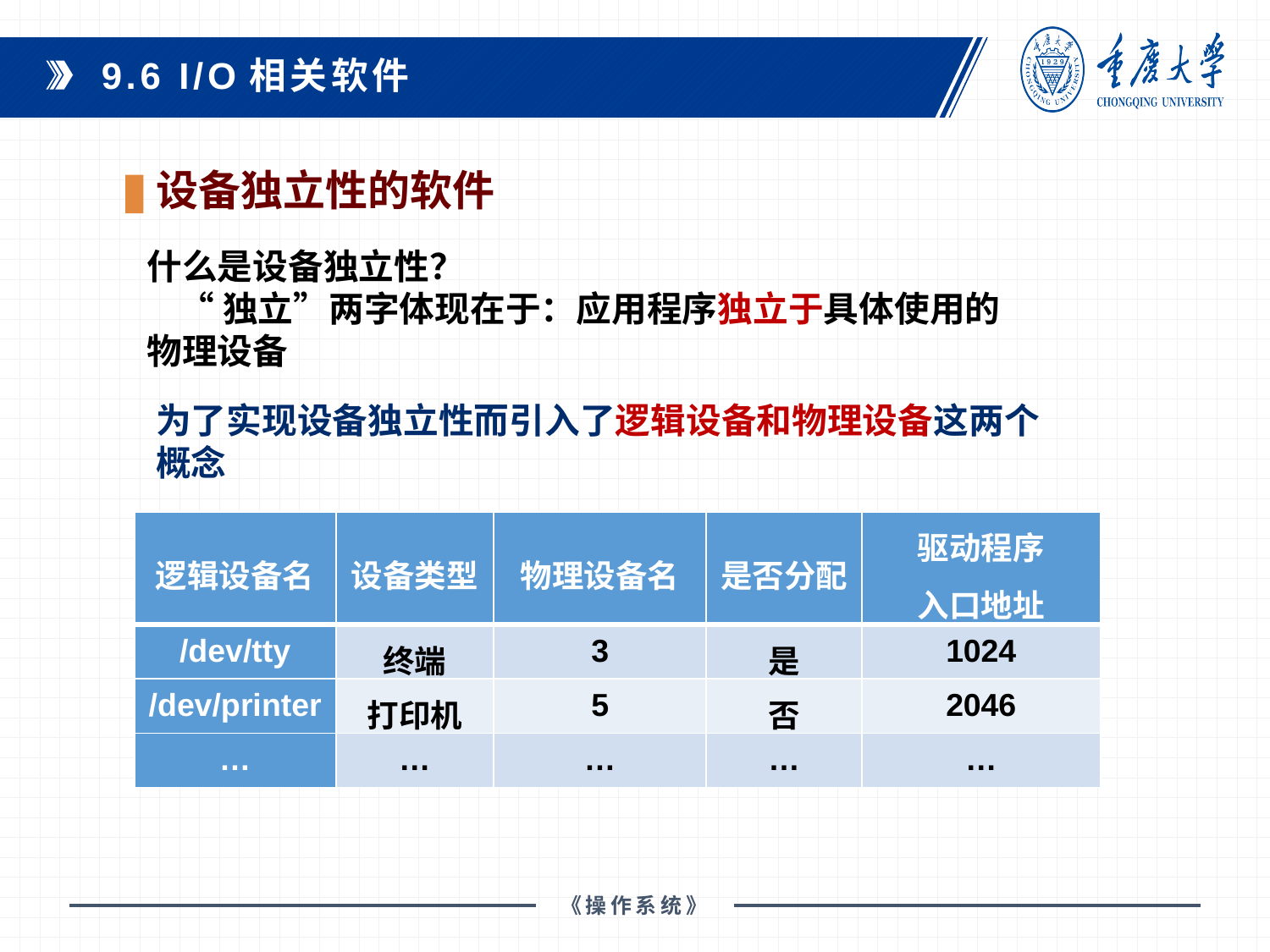

9.6 I/O相关软件
设备独立性的软件

什么是设备独立性？
    “独立”两字体现在于：应用程序独立于具体使用的物理设备
为了实现设备独立性而引入了逻辑设备和物理设备这两个
概念
| 逻辑设备名 | 设备类型 | 物理设备名 | 是否分配 | 驱动程序 入口地址 |
| --- | --- | --- | --- | --- |
| /dev/tty | 终端 | 3 | 是 | 1024 |
| /dev/printer | 打印机 | 5 | 否 | 2046 |
| … | … | … | … | … |